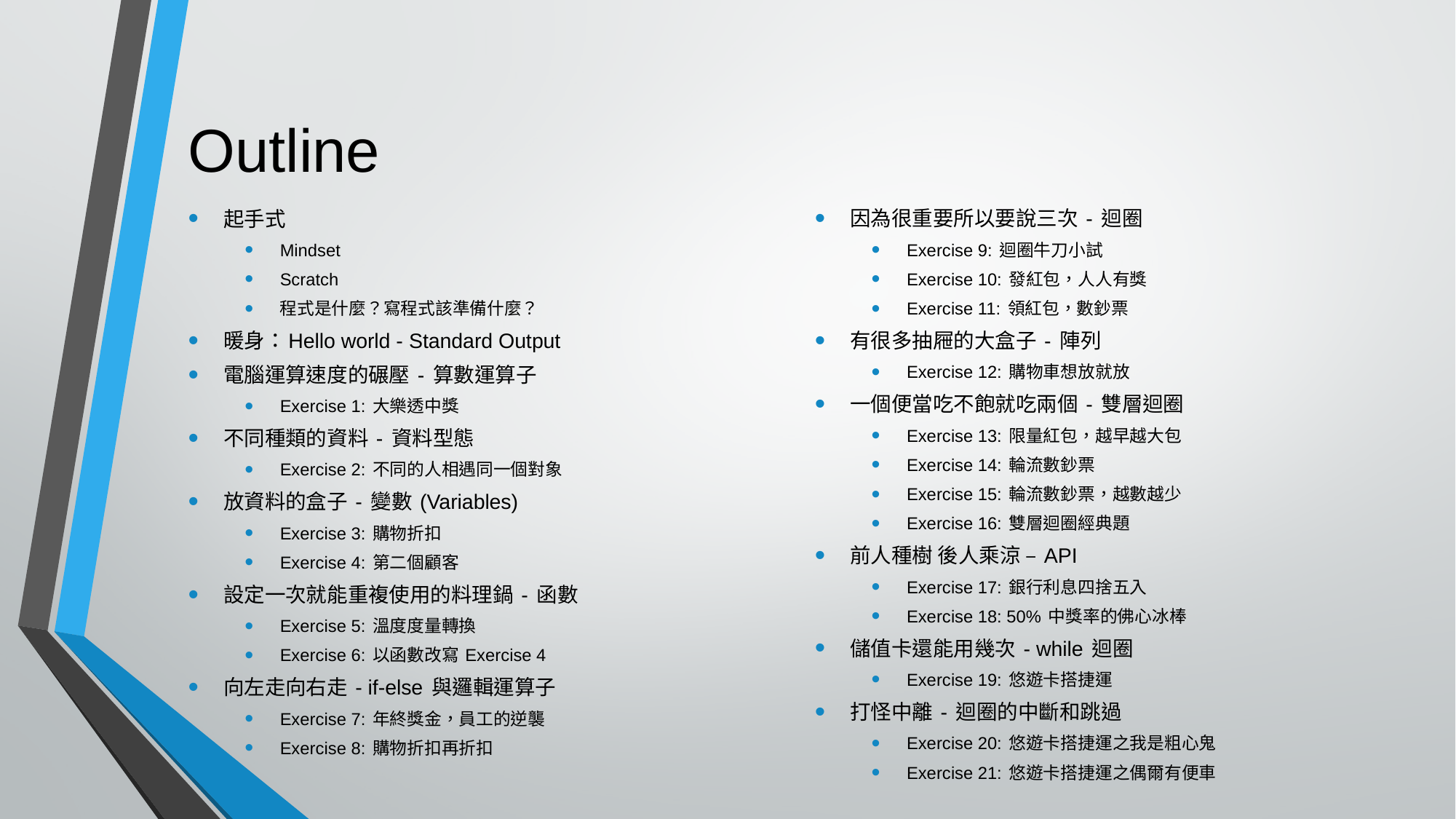

# Outline
起手式
Mindset
Scratch
程式是什麼？ 寫程式該準備什麼？
暖身：Hello world - Standard Output
電腦運算速度的碾壓 - 算數運算子
Exercise 1: 大樂透中獎
不同種類的資料 - 資料型態
Exercise 2: 不同的人相遇同一個對象
放資料的盒子 - 變數 (Variables)
Exercise 3: 購物折扣
Exercise 4: 第二個顧客
設定一次就能重複使用的料理鍋 - 函數
Exercise 5: 溫度度量轉換
Exercise 6: 以函數改寫 Exercise 4
向左走向右走 - if-else 與邏輯運算子
Exercise 7: 年終獎金，員工的逆襲
Exercise 8: 購物折扣再折扣
因為很重要所以要說三次 - 迴圈
Exercise 9: 迴圈牛刀小試
Exercise 10: 發紅包，人人有獎
Exercise 11: 領紅包，數鈔票
有很多抽屜的大盒子 - 陣列
Exercise 12: 購物車想放就放
一個便當吃不飽就吃兩個 - 雙層迴圈
Exercise 13: 限量紅包，越早越大包
Exercise 14: 輪流數鈔票
Exercise 15: 輪流數鈔票，越數越少
Exercise 16: 雙層迴圈經典題
前人種樹 後人乘涼 – API
Exercise 17: 銀行利息四捨五入
Exercise 18: 50% 中獎率的佛心冰棒
儲值卡還能用幾次 - while 迴圈
Exercise 19: 悠遊卡搭捷運
打怪中離 - 迴圈的中斷和跳過
Exercise 20: 悠遊卡搭捷運之我是粗心鬼
Exercise 21: 悠遊卡搭捷運之偶爾有便車